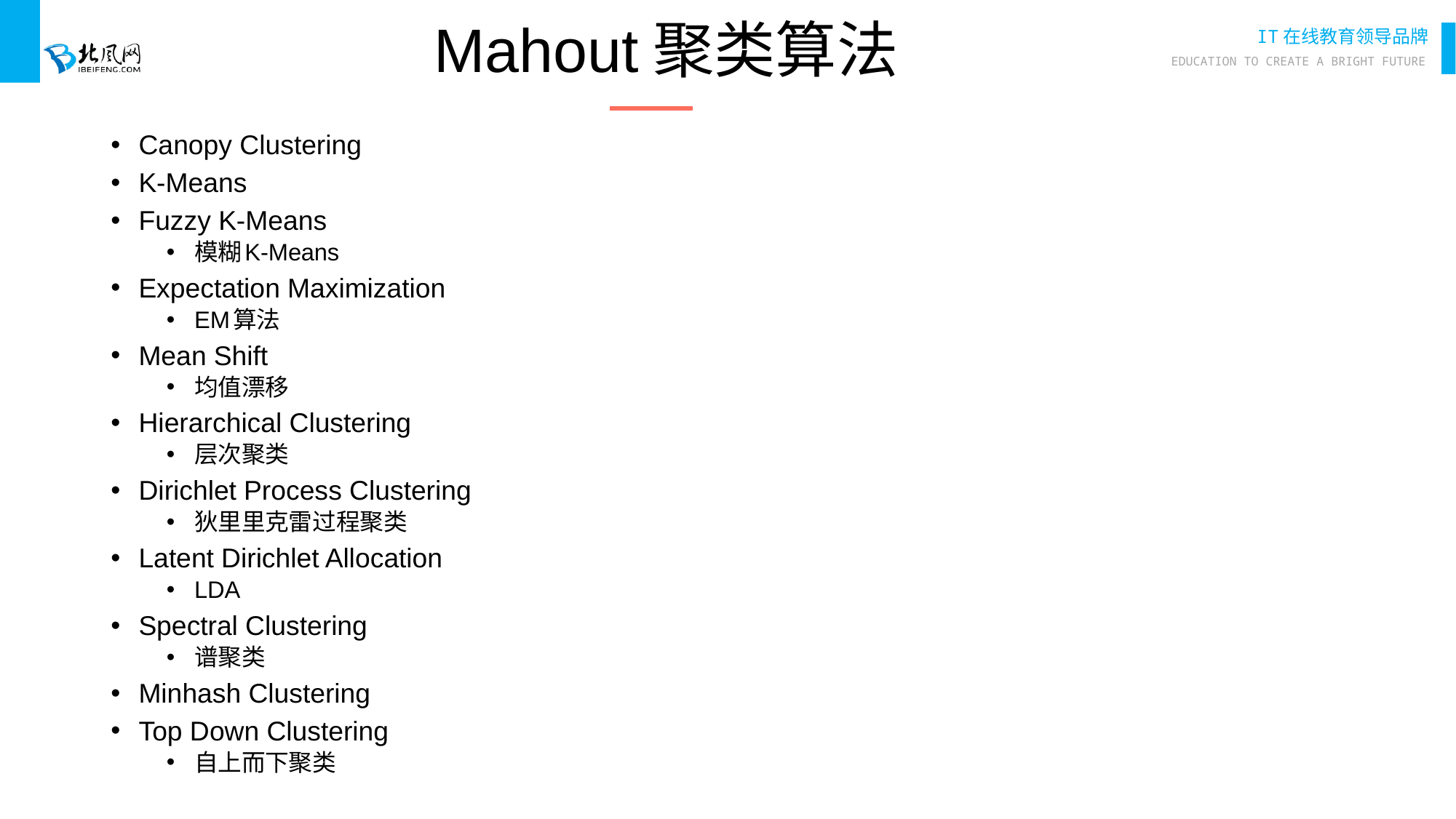

# Mahout聚类算法
Canopy Clustering
K-Means
Fuzzy K-Means
模糊K-Means
Expectation Maximization
EM算法
Mean Shift
均值漂移
Hierarchical Clustering
层次聚类
Dirichlet Process Clustering
狄⾥里克雷过程聚类
Latent Dirichlet Allocation
LDA
Spectral Clustering
谱聚类
Minhash Clustering
Top Down Clustering
自上而下聚类